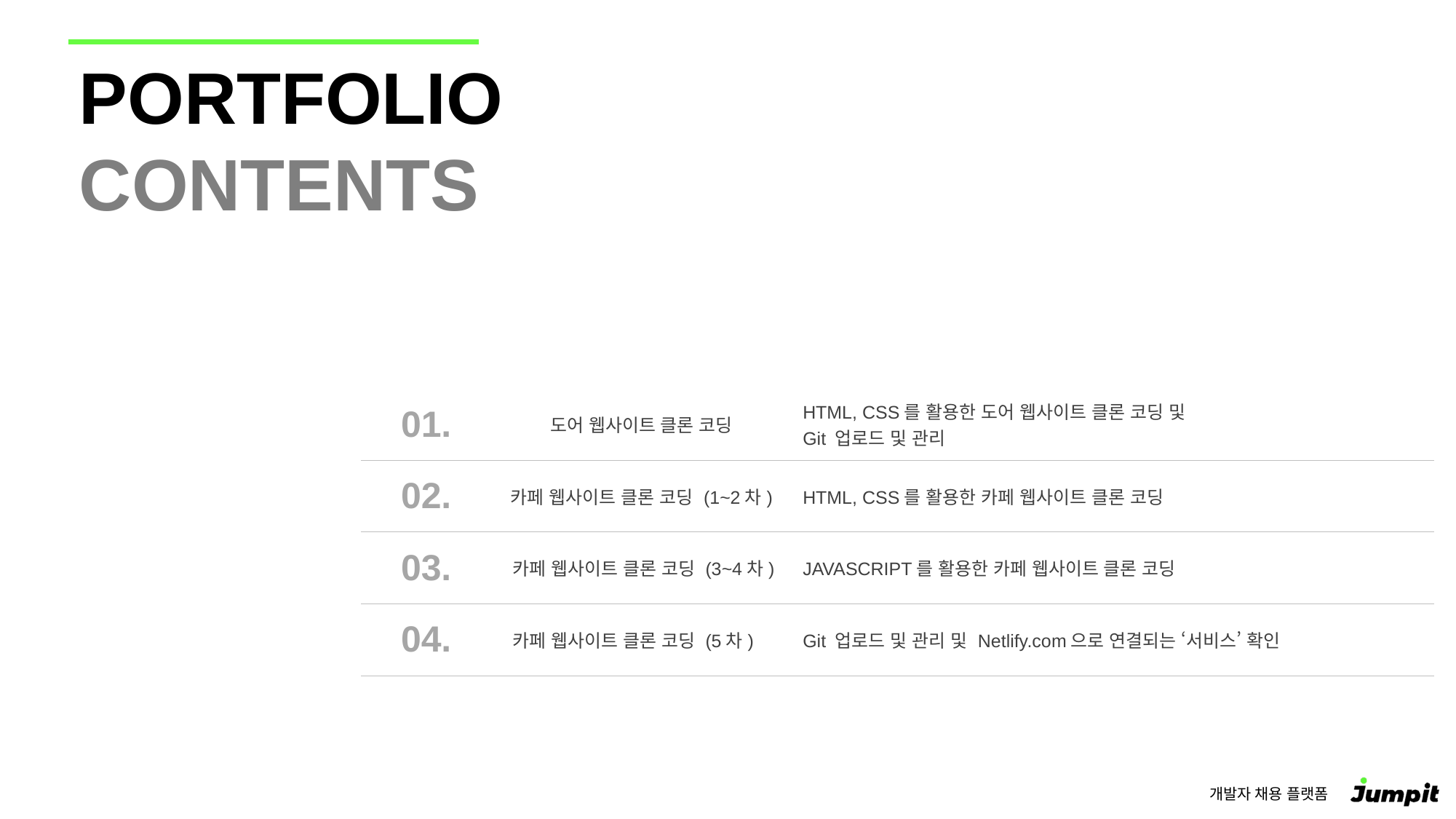

| 01. | 도어 웹사이트 클론 코딩 | HTML, CSS를 활용한 도어 웹사이트 클론 코딩 및 Git 업로드 및 관리 |
| --- | --- | --- |
| 02. | 카페 웹사이트 클론 코딩 (1~2차) | HTML, CSS를 활용한 카페 웹사이트 클론 코딩 |
| 03. | 카페 웹사이트 클론 코딩 (3~4차) | JAVASCRIPT를 활용한 카페 웹사이트 클론 코딩 |
| 04. | 카페 웹사이트 클론 코딩 (5차) | Git 업로드 및 관리 및 Netlify.com으로 연결되는 ‘서비스’ 확인 |
|  |  |  |